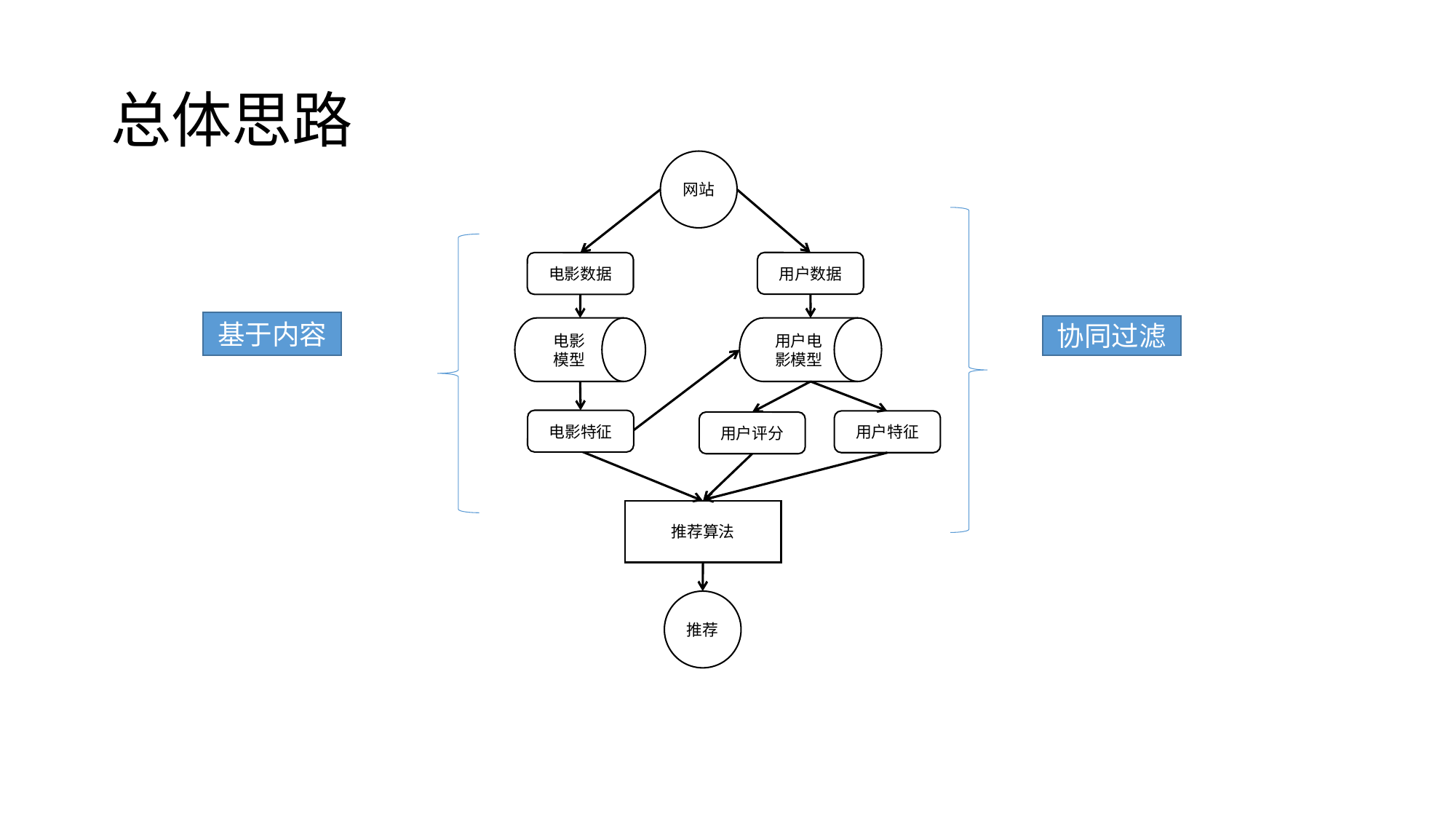

# 总体思路
网站

用户数据
电影数据
基于内容
协同过滤
电影模型
用户电影模型
电影特征
用户特征
用户评分
推荐算法
推荐